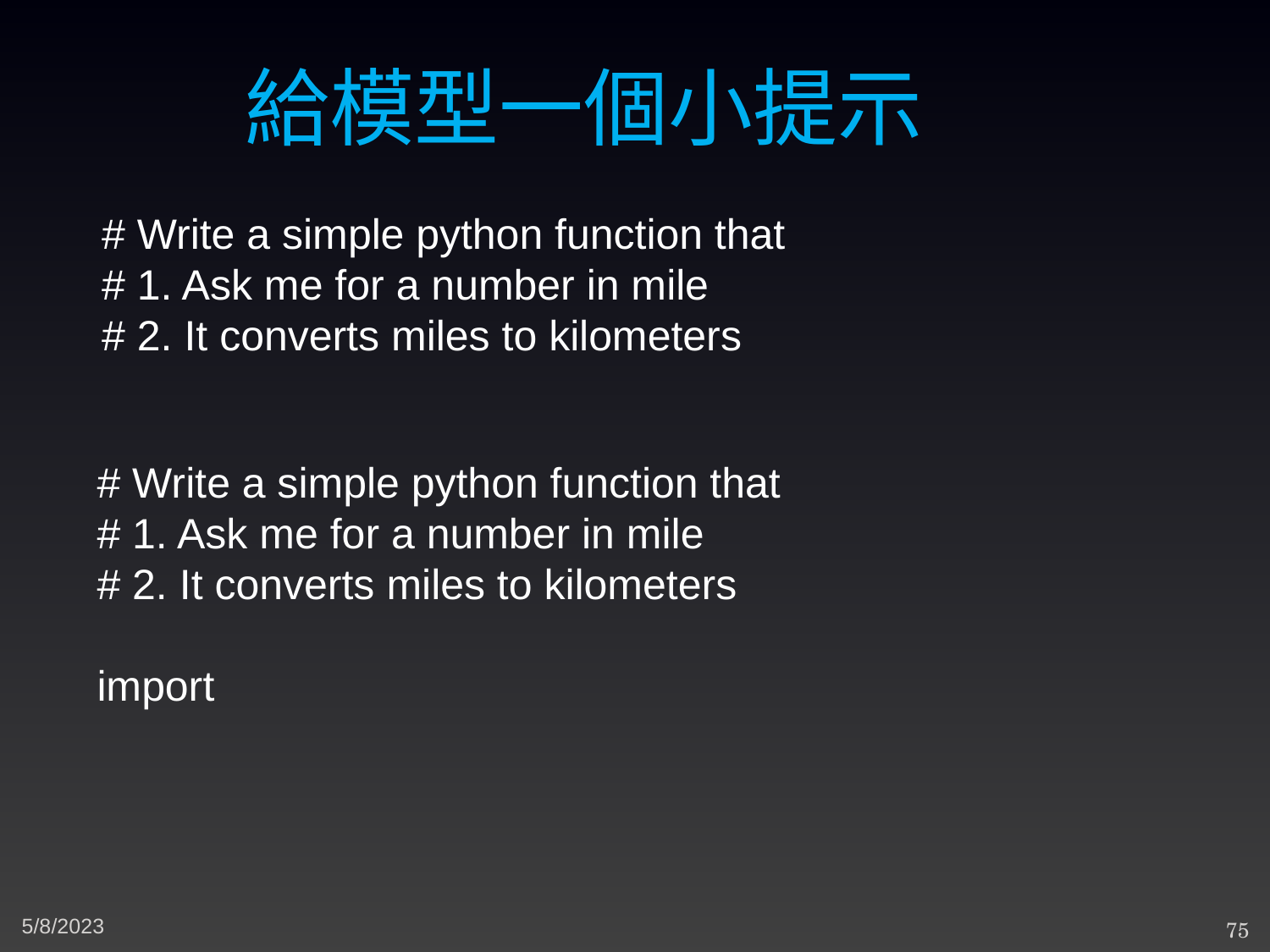

給模型一個小提示
# Write a simple python function that
# 1. Ask me for a number in mile
# 2. It converts miles to kilometers
# Write a simple python function that
# 1. Ask me for a number in mile
# 2. It converts miles to kilometers

import
5/8/2023
75